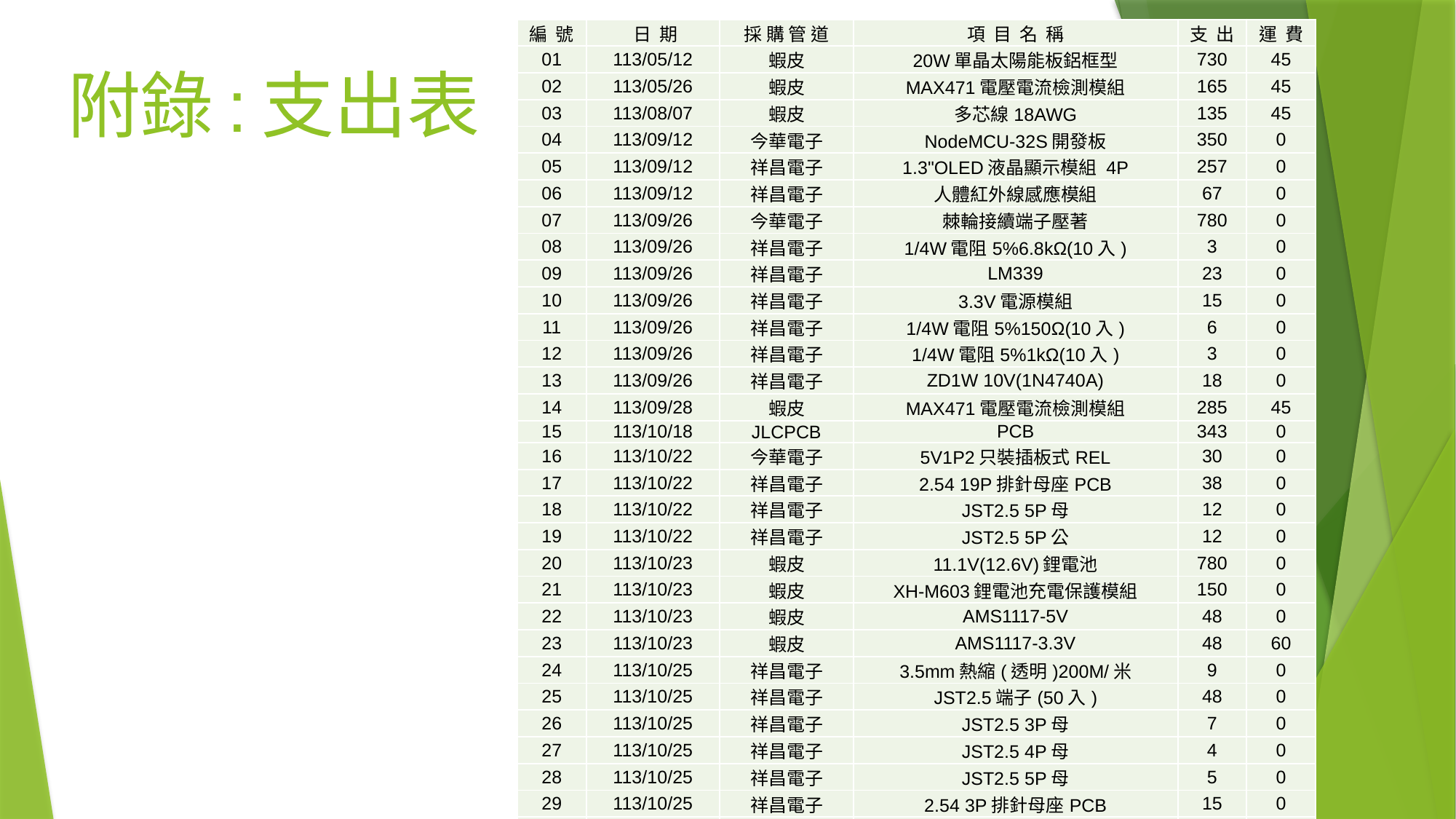

| 編 號 | 日 期 | 採 購 管 道 | 項 目 名 稱 | 支 出 | 運 費 |
| --- | --- | --- | --- | --- | --- |
| 01 | 113/05/12 | 蝦皮 | 20W單晶太陽能板鋁框型 | 730 | 45 |
| 02 | 113/05/26 | 蝦皮 | MAX471電壓電流檢測模組 | 165 | 45 |
| 03 | 113/08/07 | 蝦皮 | 多芯線18AWG | 135 | 45 |
| 04 | 113/09/12 | 今華電子 | NodeMCU-32S開發板 | 350 | 0 |
| 05 | 113/09/12 | 祥昌電子 | 1.3"OLED液晶顯示模組 4P | 257 | 0 |
| 06 | 113/09/12 | 祥昌電子 | 人體紅外線感應模組 | 67 | 0 |
| 07 | 113/09/26 | 今華電子 | 棘輪接續端子壓著 | 780 | 0 |
| 08 | 113/09/26 | 祥昌電子 | 1/4W電阻5%6.8kΩ(10入) | 3 | 0 |
| 09 | 113/09/26 | 祥昌電子 | LM339 | 23 | 0 |
| 10 | 113/09/26 | 祥昌電子 | 3.3V電源模組 | 15 | 0 |
| 11 | 113/09/26 | 祥昌電子 | 1/4W電阻5%150Ω(10入) | 6 | 0 |
| 12 | 113/09/26 | 祥昌電子 | 1/4W電阻5%1kΩ(10入) | 3 | 0 |
| 13 | 113/09/26 | 祥昌電子 | ZD1W 10V(1N4740A) | 18 | 0 |
| 14 | 113/09/28 | 蝦皮 | MAX471電壓電流檢測模組 | 285 | 45 |
| 15 | 113/10/18 | JLCPCB | PCB | 343 | 0 |
| 16 | 113/10/22 | 今華電子 | 5V1P2只裝插板式REL | 30 | 0 |
| 17 | 113/10/22 | 祥昌電子 | 2.54 19P排針母座PCB | 38 | 0 |
| 18 | 113/10/22 | 祥昌電子 | JST2.5 5P母 | 12 | 0 |
| 19 | 113/10/22 | 祥昌電子 | JST2.5 5P公 | 12 | 0 |
| 20 | 113/10/23 | 蝦皮 | 11.1V(12.6V)鋰電池 | 780 | 0 |
| 21 | 113/10/23 | 蝦皮 | XH-M603鋰電池充電保護模組 | 150 | 0 |
| 22 | 113/10/23 | 蝦皮 | AMS1117-5V | 48 | 0 |
| 23 | 113/10/23 | 蝦皮 | AMS1117-3.3V | 48 | 60 |
| 24 | 113/10/25 | 祥昌電子 | 3.5mm熱縮(透明)200M/米 | 9 | 0 |
| 25 | 113/10/25 | 祥昌電子 | JST2.5端子(50入) | 48 | 0 |
| 26 | 113/10/25 | 祥昌電子 | JST2.5 3P母 | 7 | 0 |
| 27 | 113/10/25 | 祥昌電子 | JST2.5 4P母 | 4 | 0 |
| 28 | 113/10/25 | 祥昌電子 | JST2.5 5P母 | 5 | 0 |
| 29 | 113/10/25 | 祥昌電子 | 2.54 3P排針母座PCB | 15 | 0 |
| 30 | 113/11/03 | 蝦皮 | MAX471電壓電流檢測模組 | 120 | 0 |
| 31 | 113/11/03 | 蝦皮 | 3V繼電器 | 15 | 60 |
| 32 | 113/11/05 | 今華電子 | 3V1P2只裝插板式REL | 30 | 0 |
| 33 | 113/11/05 | 今華電子 | 2.1孔長型附尾DC頭(2入) | 16 | 0 |
| 34 | 113/11/05 | 今華電子 | DC延伸座2.1孔(2入) | 30 | 0 |
# 附錄:支出表